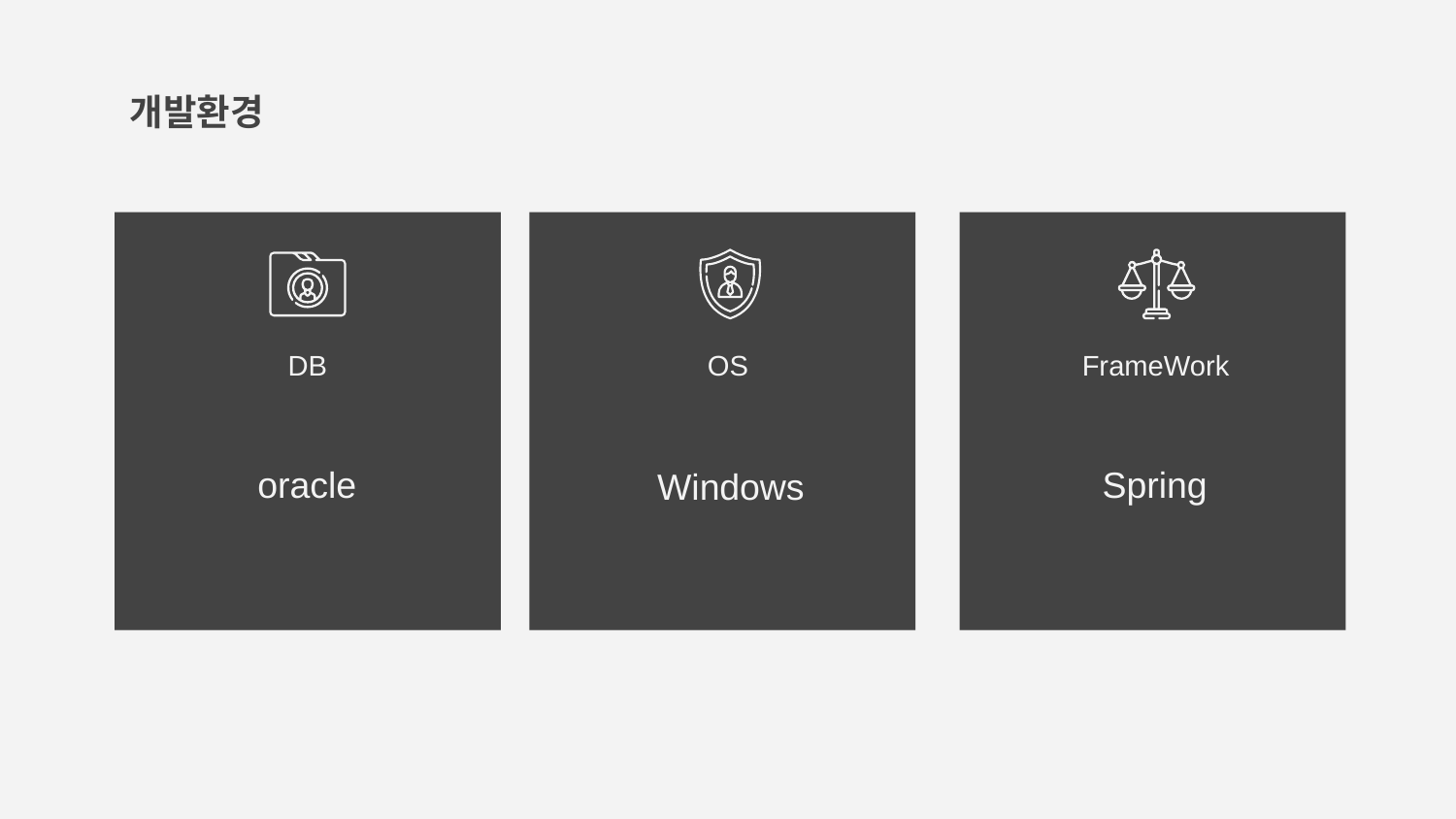

개발환경

# DB
OS
FrameWork
oracle
Spring
Windows